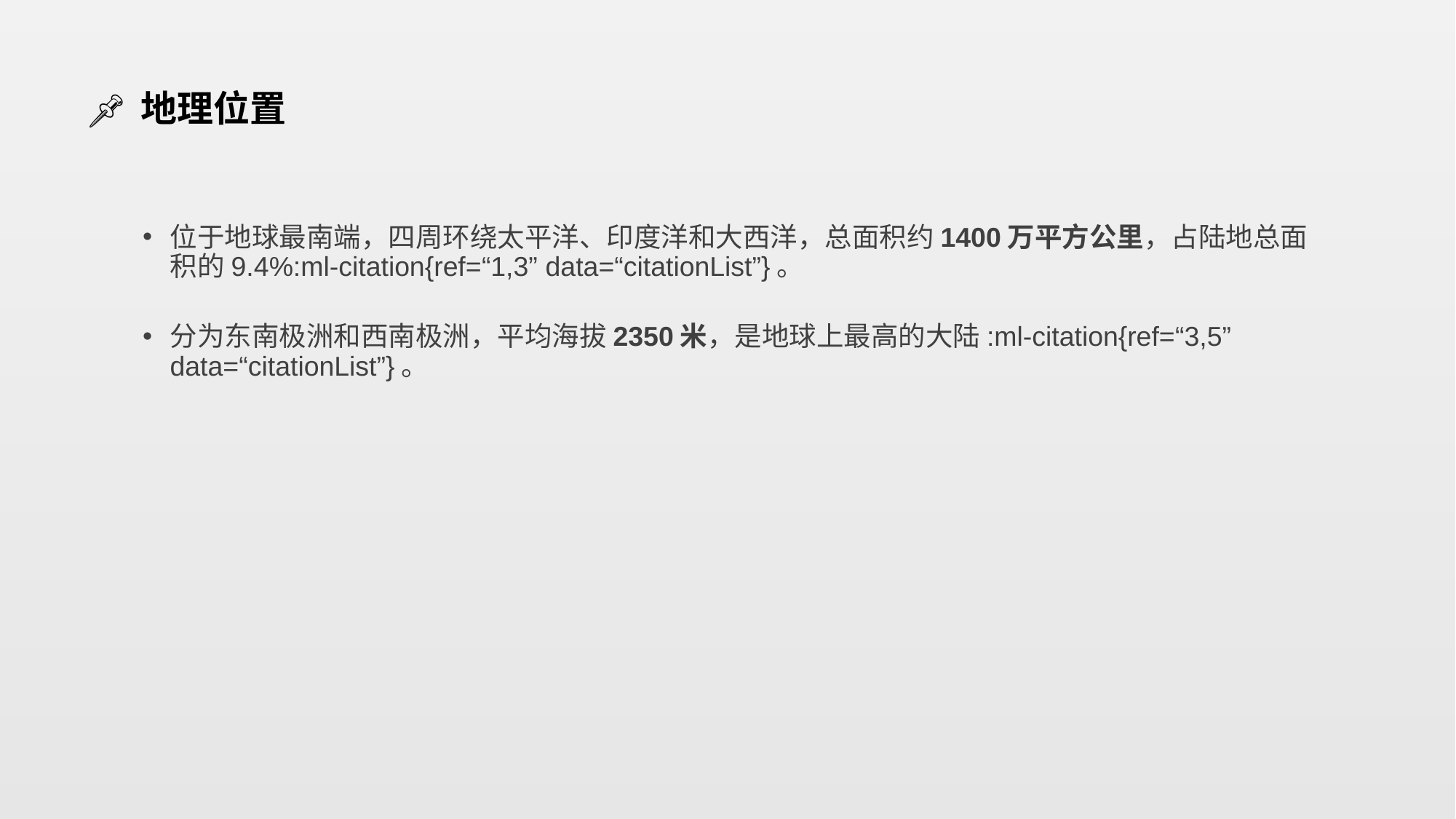

# 📌 ‌地理位置‌
位于地球最南端，四周环绕太平洋、印度洋和大西洋，总面积约‌1400万平方公里‌，占陆地总面积的9.4%‌:ml-citation{ref=“1,3” data=“citationList”}。
分为东南极洲和西南极洲，平均海拔‌2350米‌，是地球上最高的大陆‌:ml-citation{ref=“3,5” data=“citationList”}。